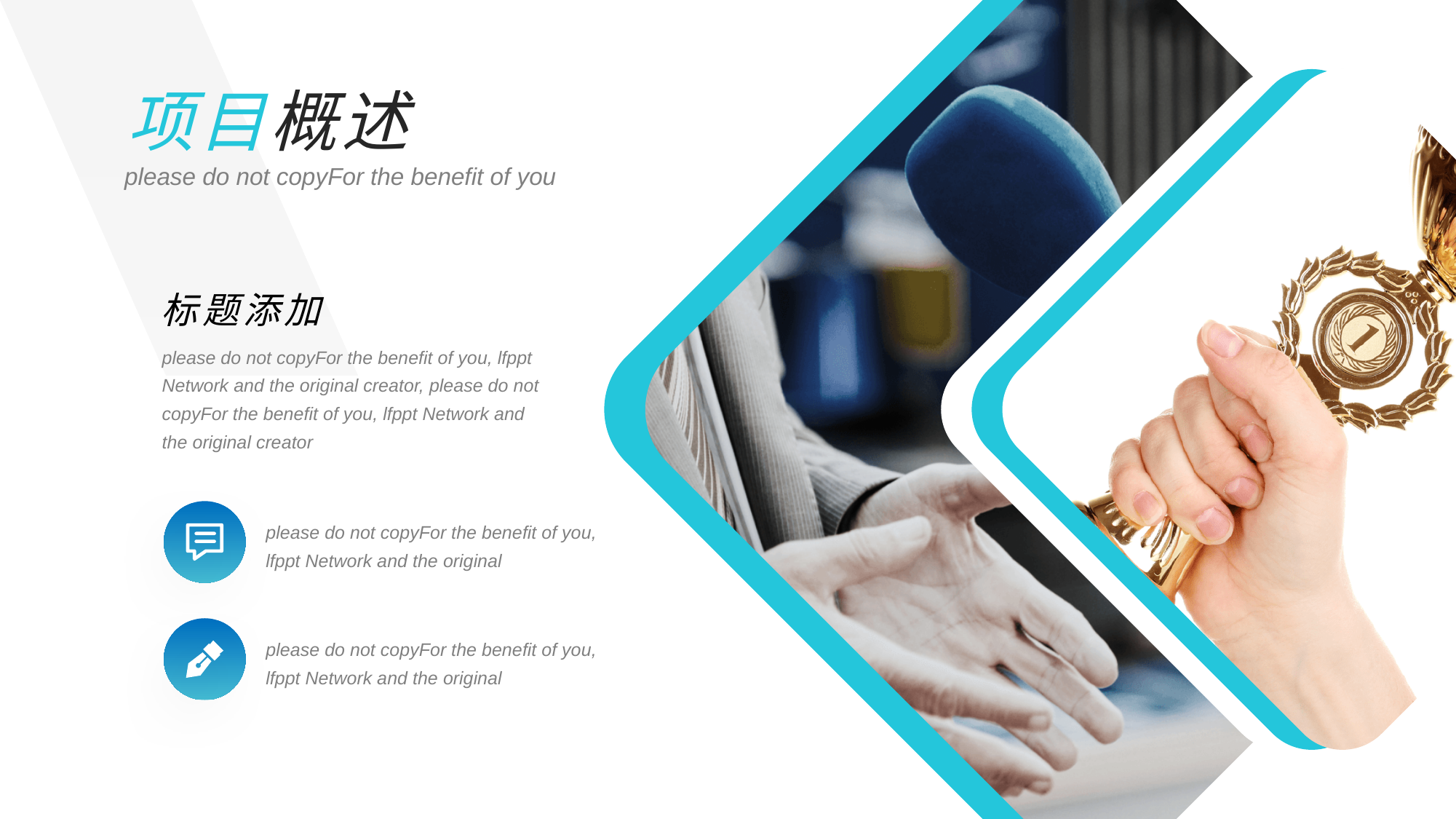

项目概述
please do not copyFor the benefit of you
标题添加
please do not copyFor the benefit of you, lfppt Network and the original creator, please do not copyFor the benefit of you, lfppt Network and the original creator

please do not copyFor the benefit of you, lfppt Network and the original

please do not copyFor the benefit of you, lfppt Network and the original